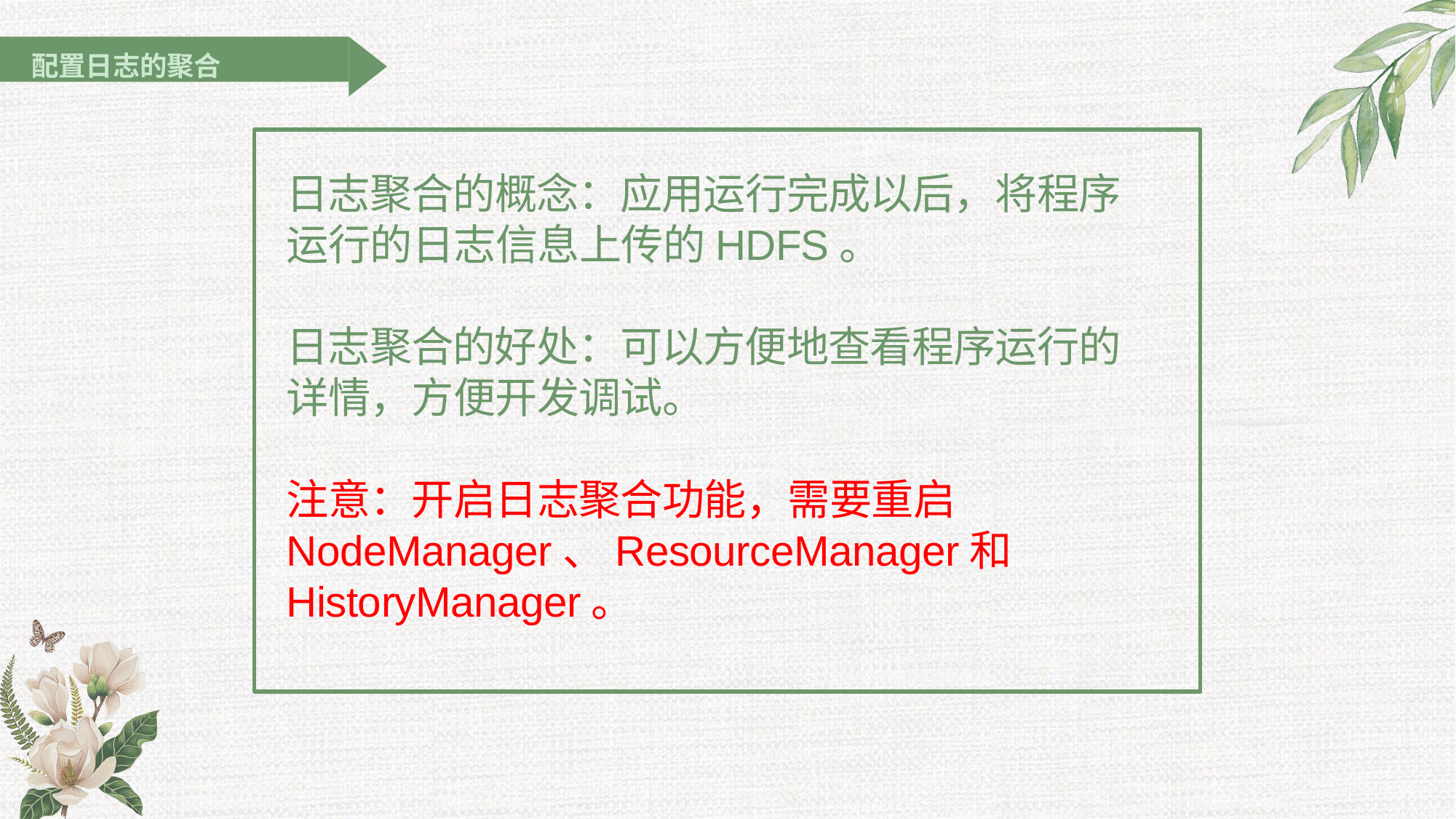

配置日志的聚合

# 日志聚合的概念：应用运行完成以后，将程序运行的日志信息上传的HDFS。
日志聚合的好处：可以方便地查看程序运行的详情，方便开发调试。
注意：开启日志聚合功能，需要重启 NodeManager、ResourceManager和 HistoryManager。